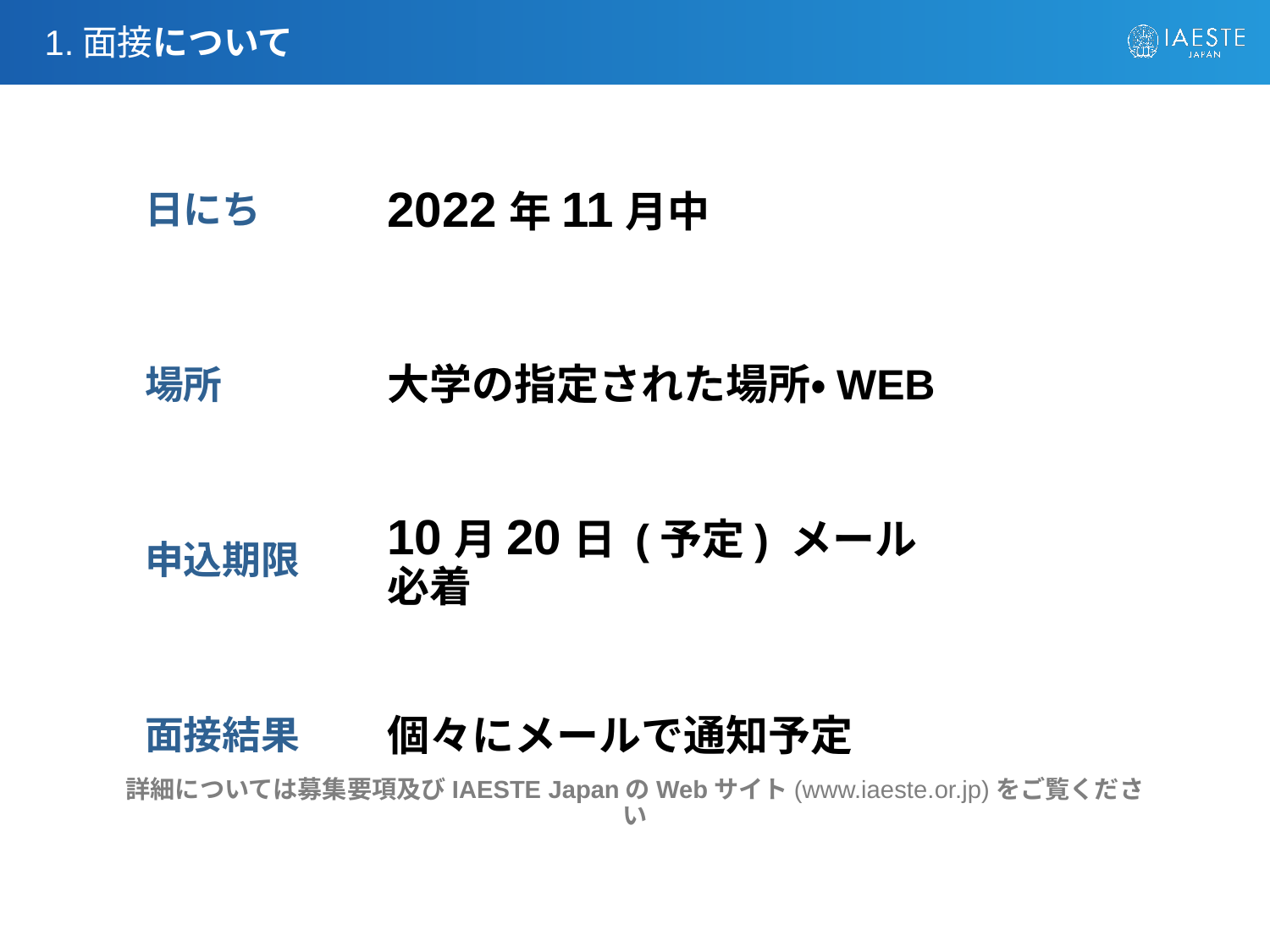

# 1.面接について
2022年11月中
日にち
大学の指定された場所・WEB
場所
10月20日 (予定) メール必着
申込期限
個々にメールで通知予定
面接結果
詳細については募集要項及びIAESTE JapanのWebサイト(www.iaeste.or.jp)をご覧ください